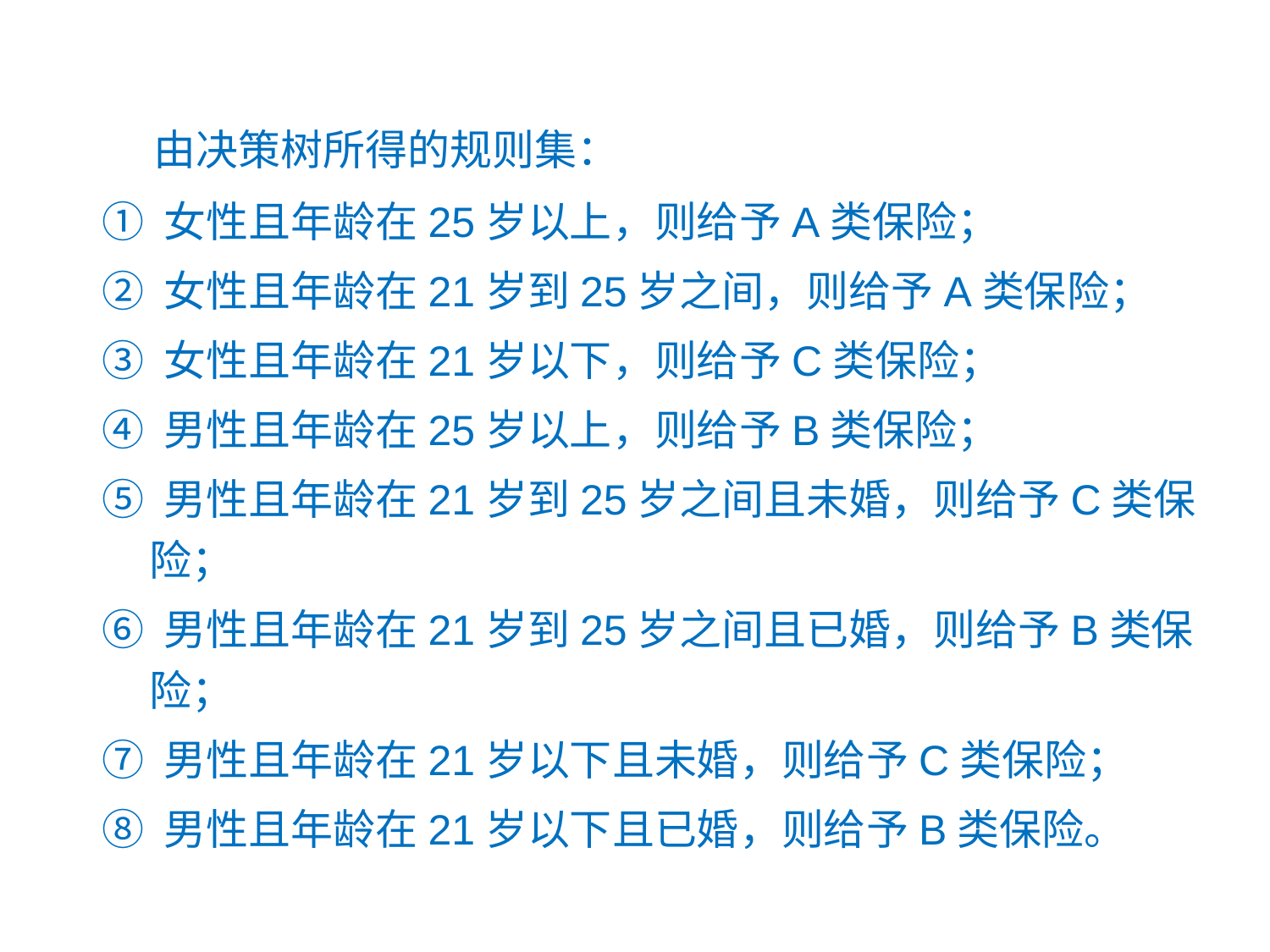

由决策树所得的规则集：
① 女性且年龄在25岁以上，则给予A类保险；
② 女性且年龄在21岁到25岁之间，则给予A类保险；
③ 女性且年龄在21岁以下，则给予C类保险；
④ 男性且年龄在25岁以上，则给予B类保险；
⑤ 男性且年龄在21岁到25岁之间且未婚，则给予C类保险；
⑥ 男性且年龄在21岁到25岁之间且已婚，则给予B类保险；
⑦ 男性且年龄在21岁以下且未婚，则给予C类保险；
⑧ 男性且年龄在21岁以下且已婚，则给予B类保险。